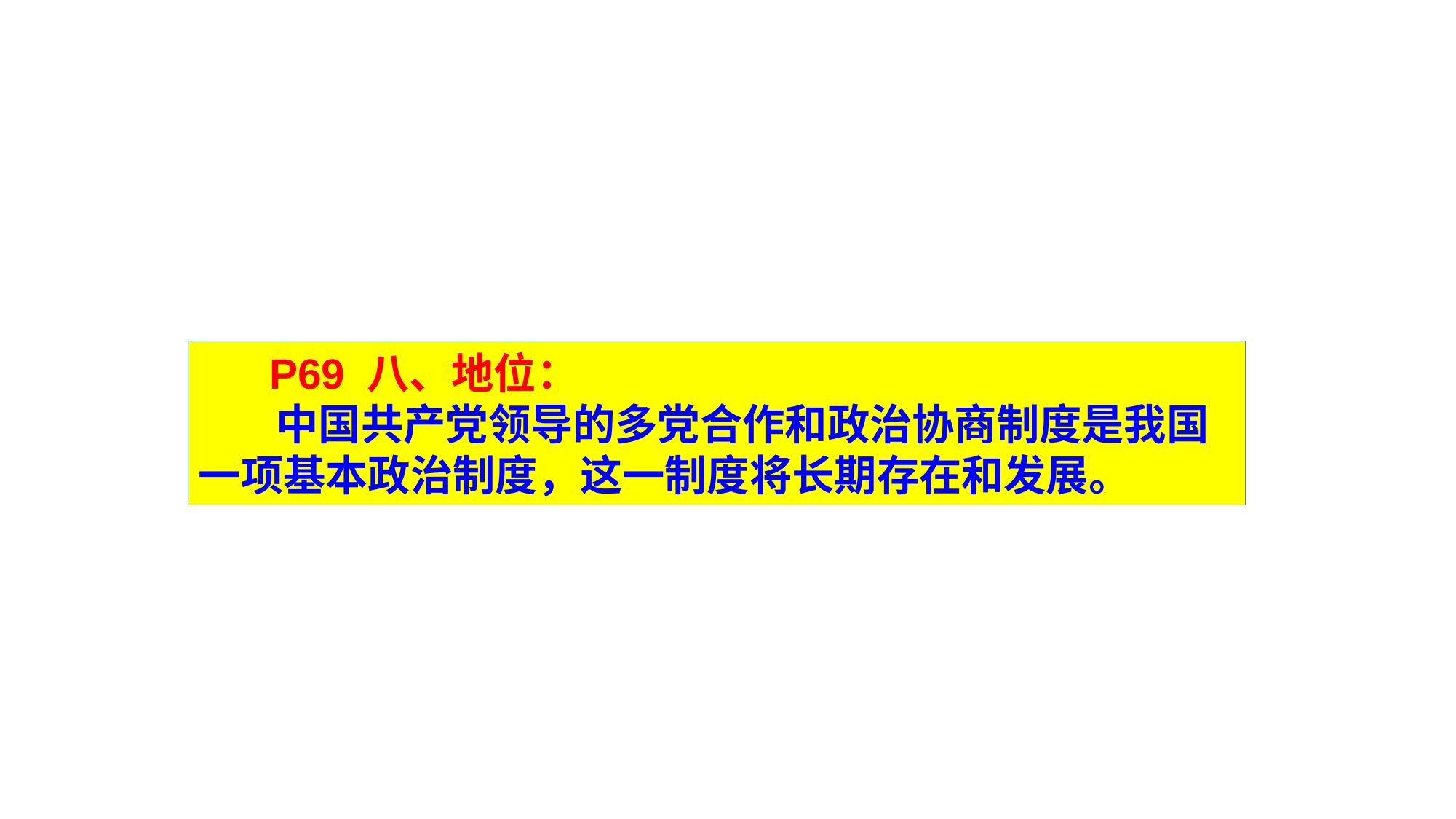

P69 八、地位：
       中国共产党领导的多党合作和政治协商制度是我国一项基本政治制度，这一制度将长期存在和发展。